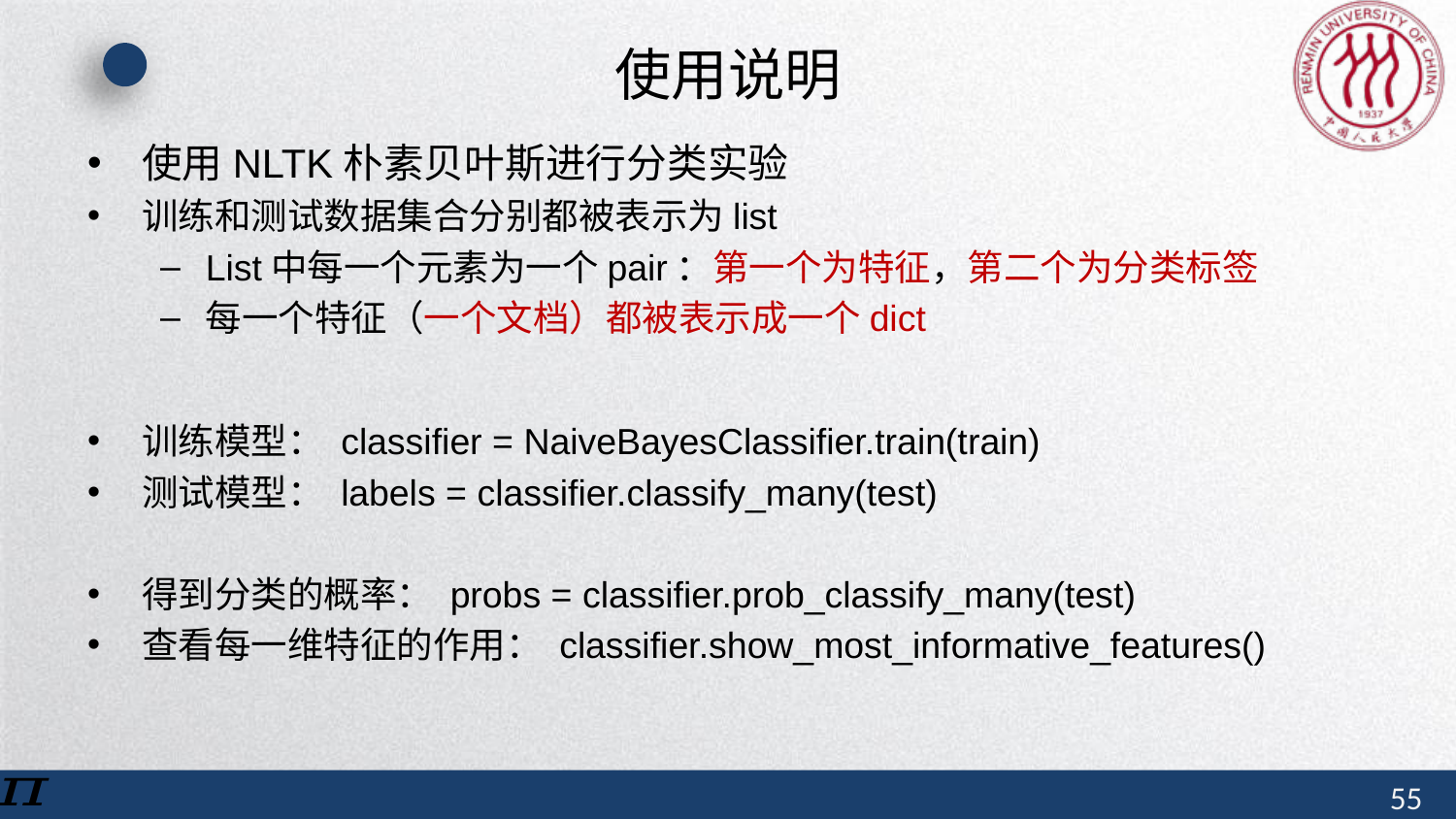

# 使用说明
使用NLTK朴素贝叶斯进行分类实验
训练和测试数据集合分别都被表示为list
List中每一个元素为一个pair：第一个为特征，第二个为分类标签
每一个特征（一个文档）都被表示成一个dict

训练模型： classifier = NaiveBayesClassifier.train(train)
测试模型： labels = classifier.classify_many(test)

得到分类的概率： probs = classifier.prob_classify_many(test)
查看每一维特征的作用： classifier.show_most_informative_features()